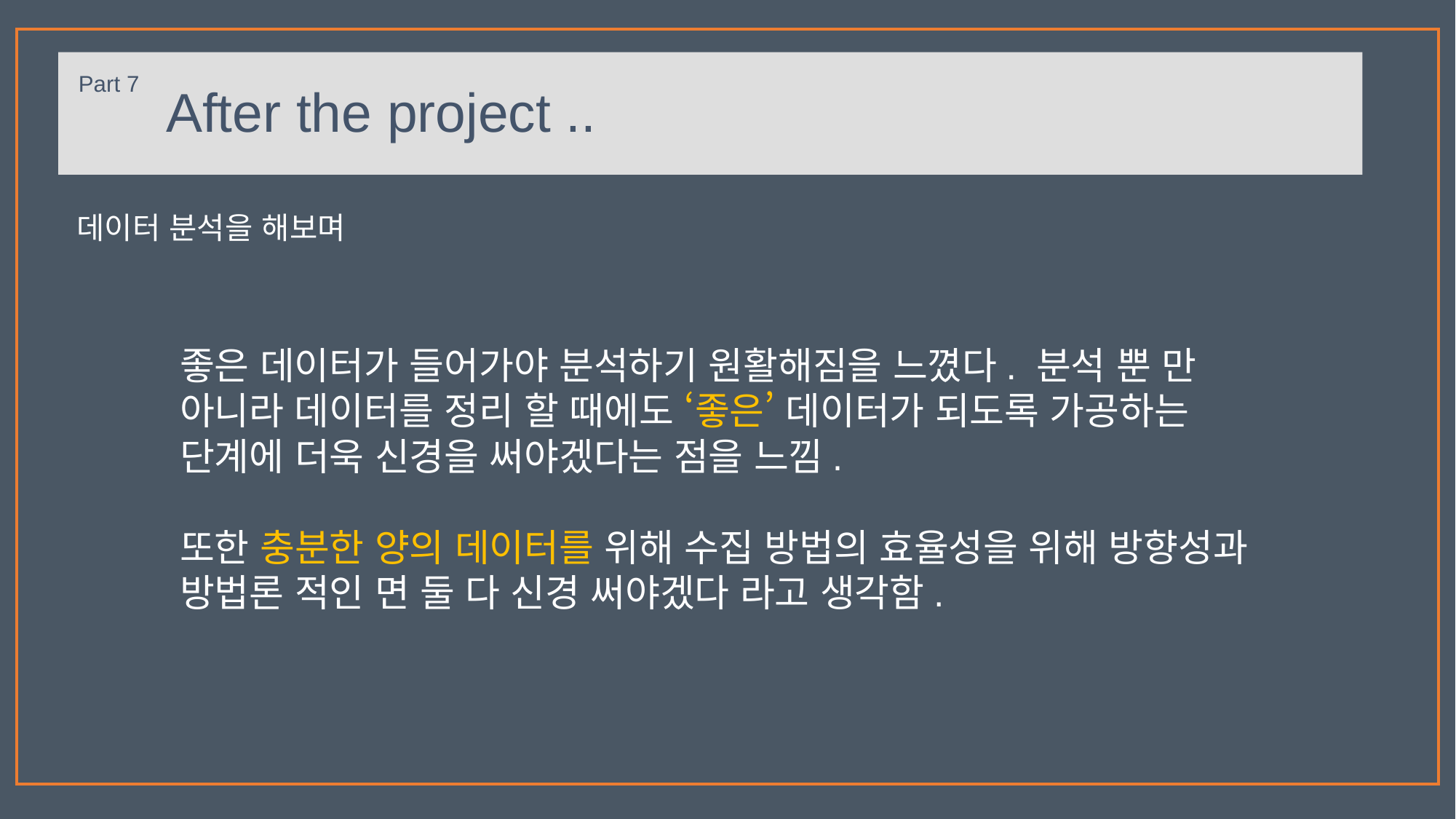

Part 7
After the project ..
실패 프로젝트
데이터 분석을 해보며

좋은 데이터가 들어가야 분석하기 원활해짐을 느꼈다. 분석 뿐 만 아니라 데이터를 정리 할 때에도 ‘좋은’ 데이터가 되도록 가공하는 단계에 더욱 신경을 써야겠다는 점을 느낌.

또한 충분한 양의 데이터를 위해 수집 방법의 효율성을 위해 방향성과 방법론 적인 면 둘 다 신경 써야겠다 라고 생각함.